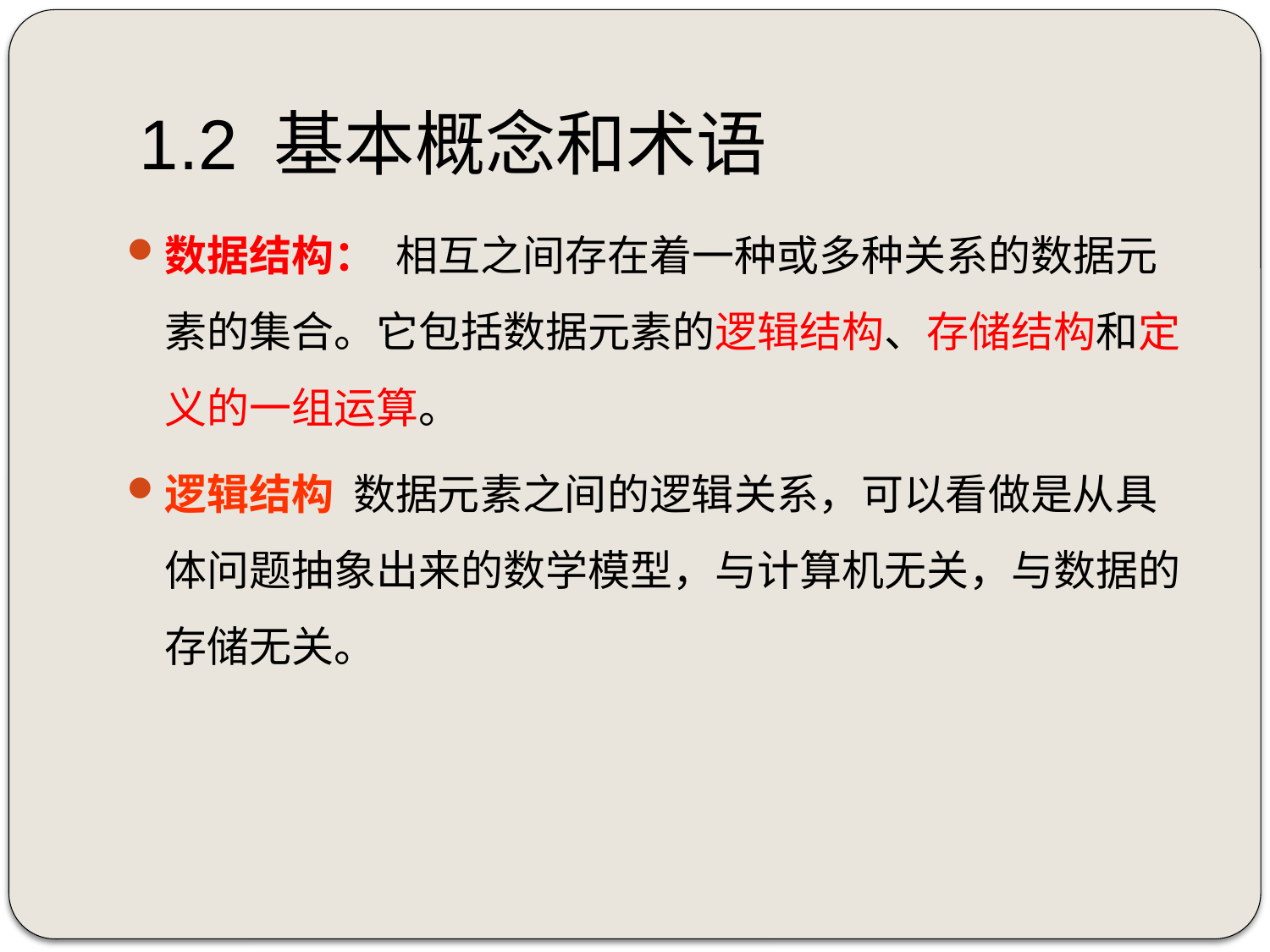

# 1.2 基本概念和术语
数据结构：  相互之间存在着一种或多种关系的数据元素的集合。它包括数据元素的逻辑结构、存储结构和定义的一组运算。
逻辑结构  数据元素之间的逻辑关系，可以看做是从具体问题抽象出来的数学模型，与计算机无关，与数据的存储无关。